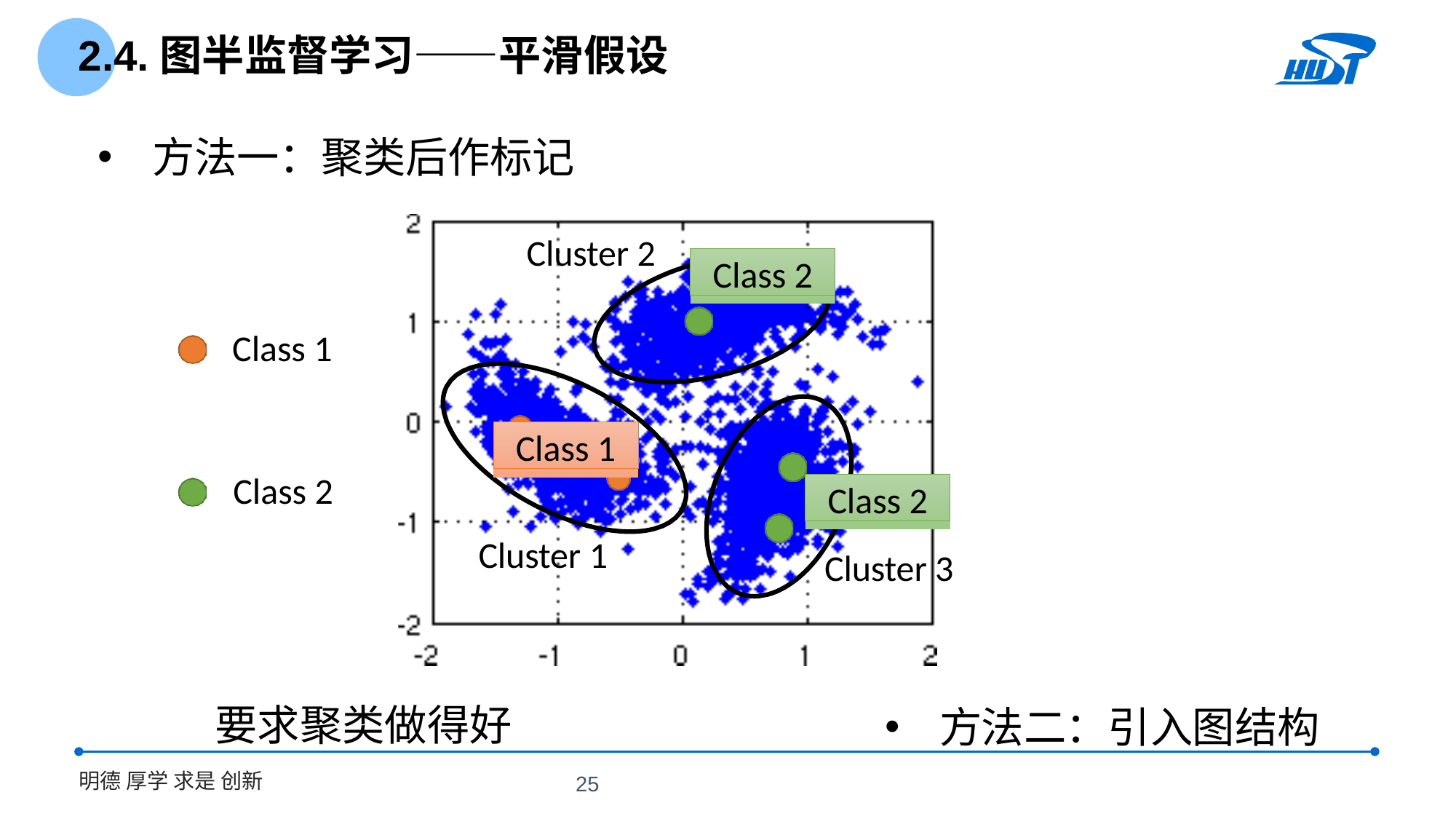

2.4.图半监督学习——平滑假设
方法一：聚类后作标记

Cluster 2

Class 2
Class 1

Class 1
Class 2

Class 2

Cluster 1
Cluster 3
方法二：引入图结构
要求聚类做得好
25